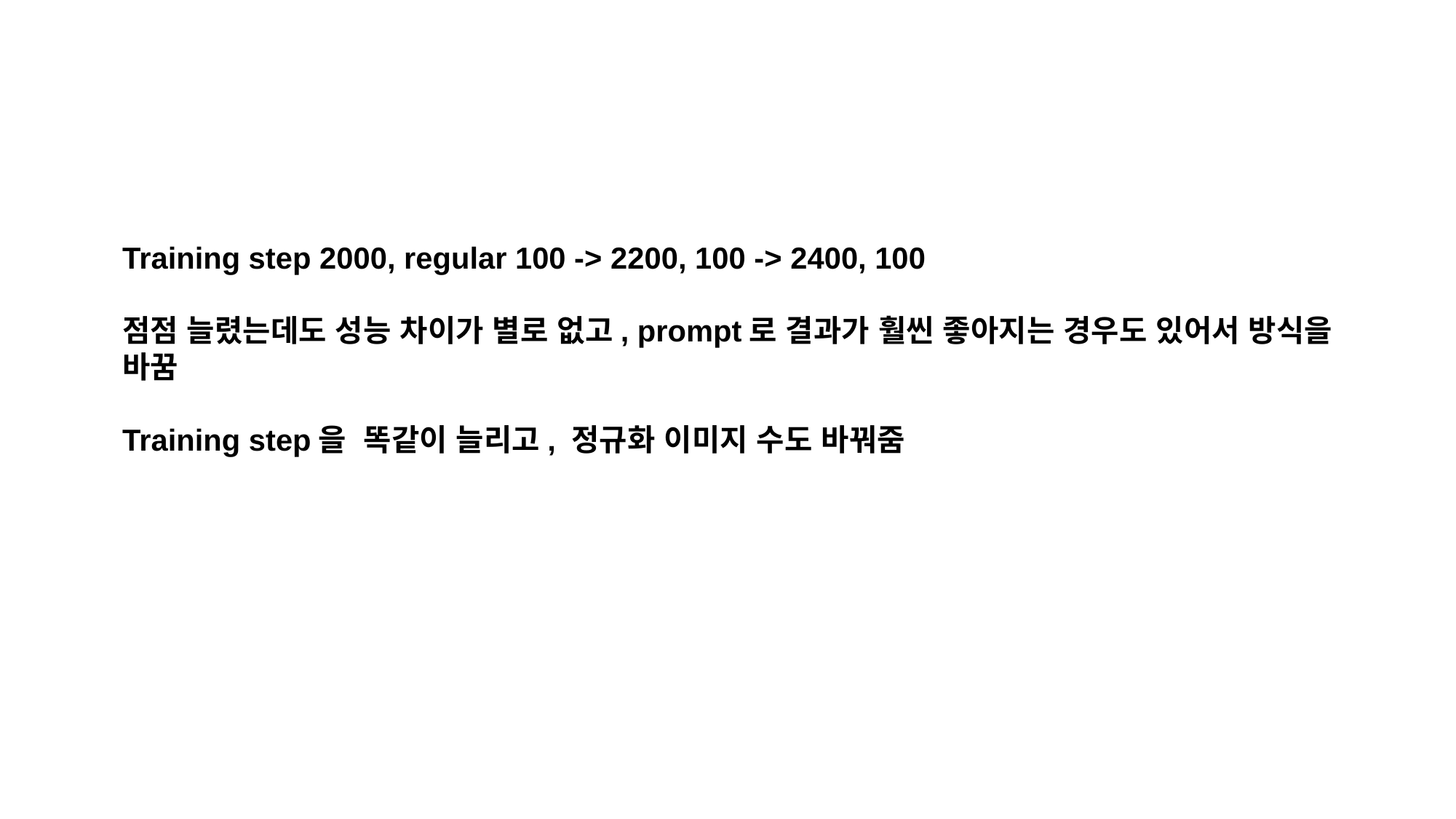

Training step 2000, regular 100 -> 2200, 100 -> 2400, 100

점점 늘렸는데도 성능 차이가 별로 없고, prompt로 결과가 훨씬 좋아지는 경우도 있어서 방식을 바꿈

Training step을  똑같이 늘리고, 정규화 이미지 수도 바꿔줌